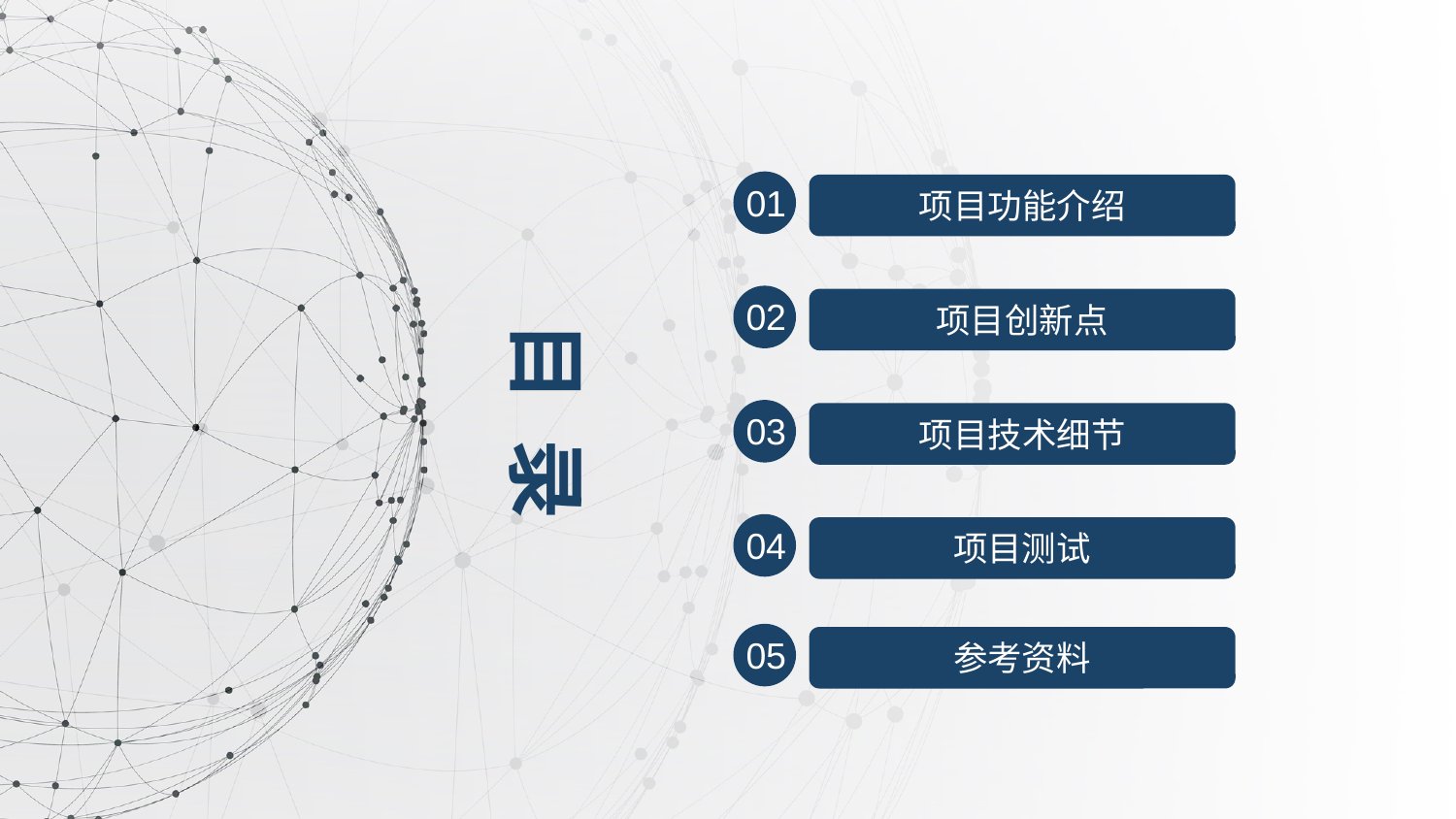

01
项目功能介绍

02
项目创新点
目  录

03
项目技术细节

04
项目测试

05
参考资料